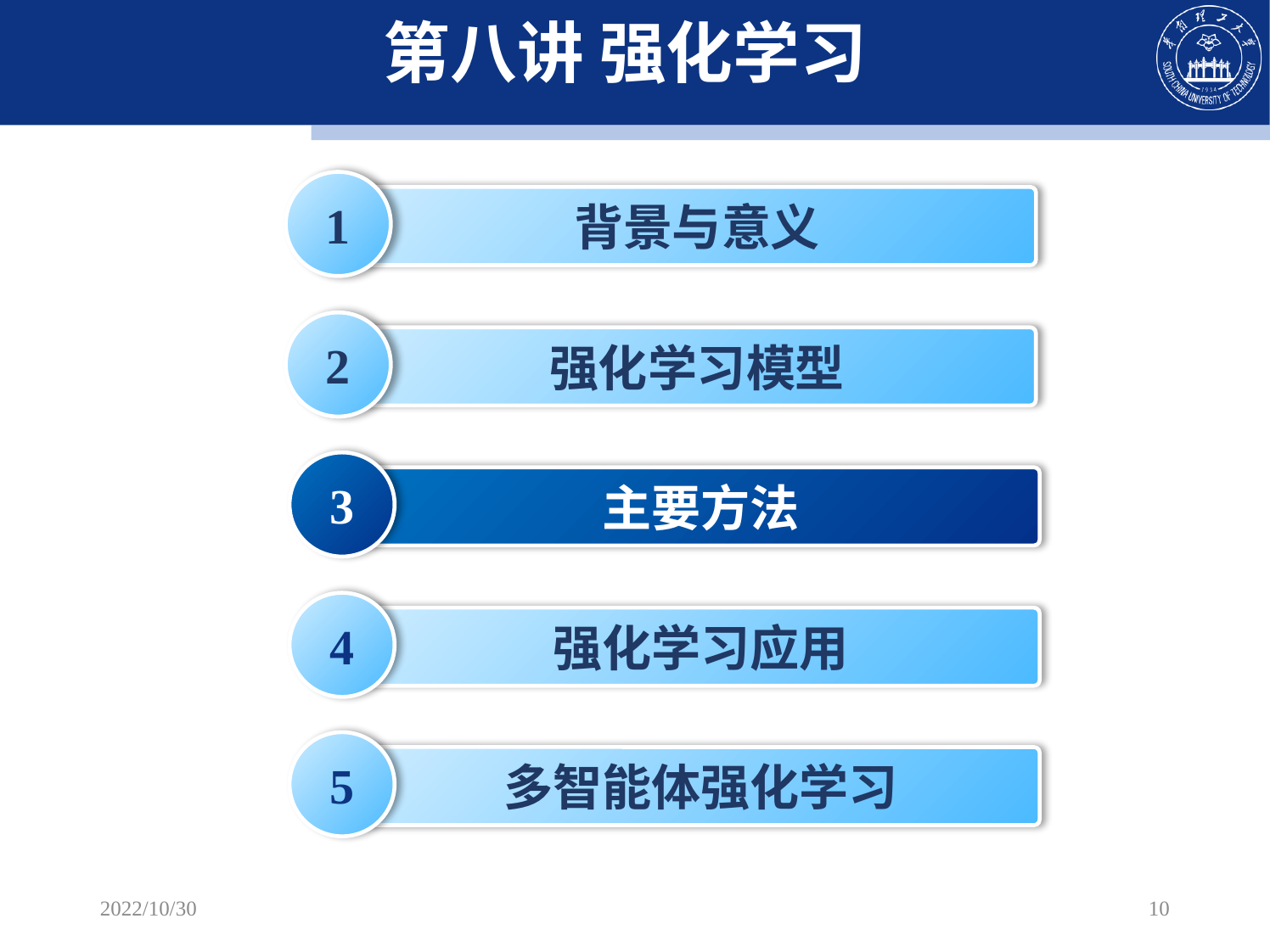

# 第八讲 强化学习
1
背景与意义
2
强化学习模型
3
主要方法
4
强化学习应用
5
多智能体强化学习
2022/10/30
10